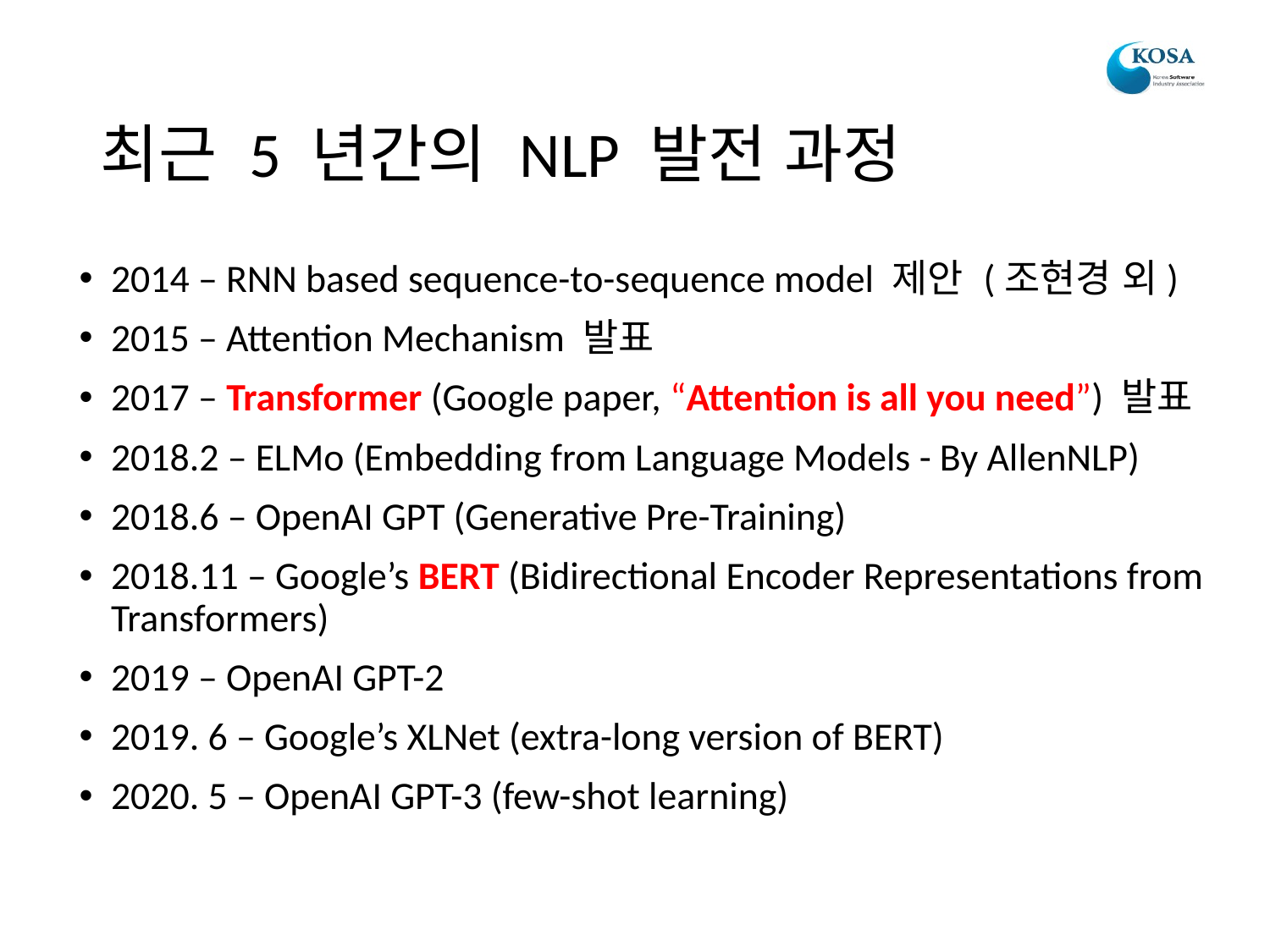

# 최근 5 년간의 NLP 발전 과정
2014 – RNN based sequence-to-sequence model 제안 (조현경 외)
2015 – Attention Mechanism 발표
2017 – Transformer (Google paper, “Attention is all you need”) 발표
2018.2 – ELMo (Embedding from Language Models - By AllenNLP)
2018.6 – OpenAI GPT (Generative Pre-Training)
2018.11 – Google’s BERT (Bidirectional Encoder Representations from Transformers)
2019 – OpenAI GPT-2
2019. 6 – Google’s XLNet (extra-long version of BERT)
2020. 5 – OpenAI GPT-3 (few-shot learning)